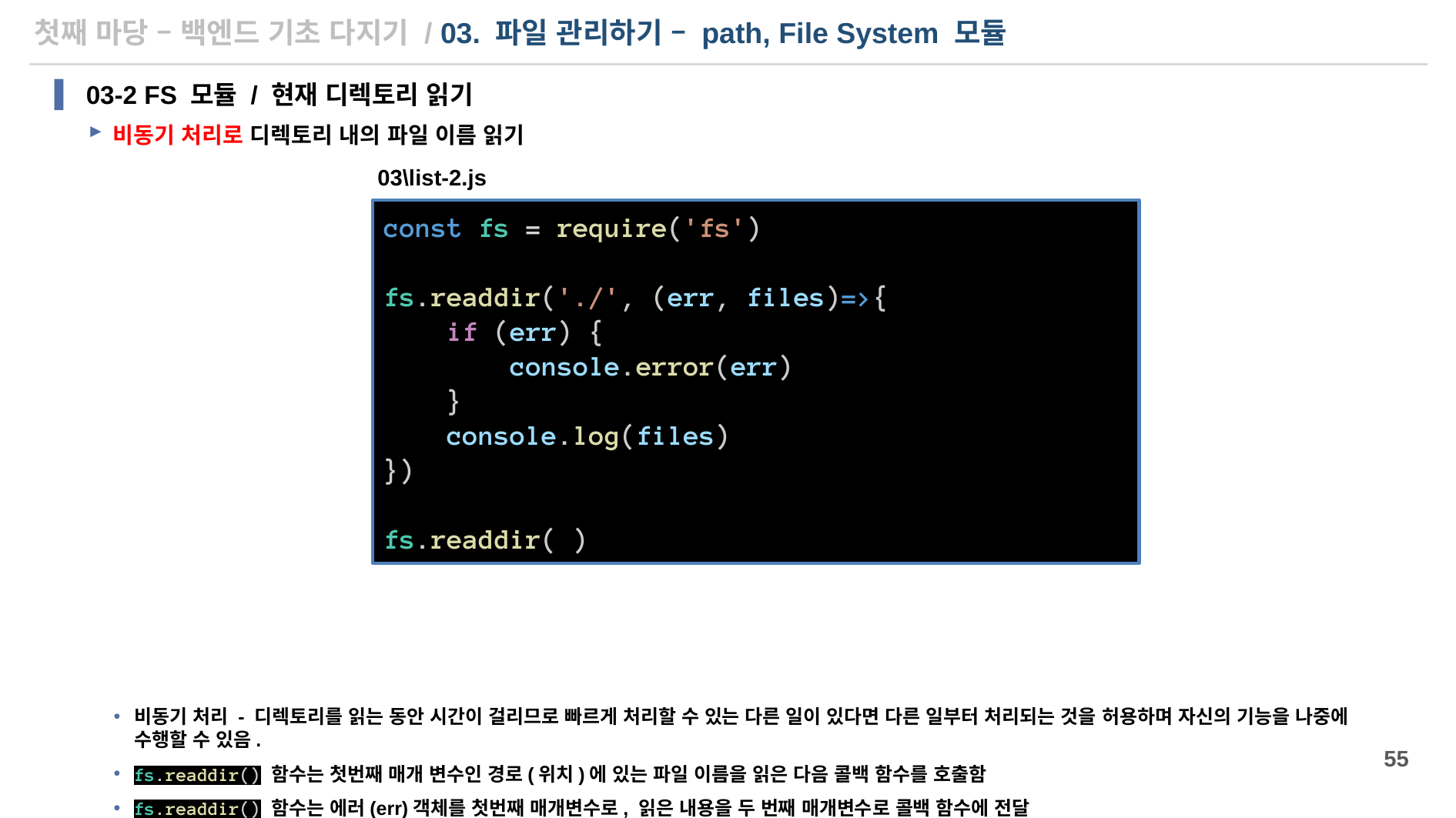

# 첫째 마당 – 백엔드 기초 다지기 / 03. 파일 관리하기 – path, File System 모듈
03-2 FS 모듈 / 현재 디렉토리 읽기
비동기 처리로 디렉토리 내의 파일 이름 읽기

비동기 처리 - 디렉토리를 읽는 동안 시간이 걸리므로 빠르게 처리할 수 있는 다른 일이 있다면 다른 일부터 처리되는 것을 허용하며 자신의 기능을 나중에 수행할 수 있음.
fs.readdir() 함수는 첫번째 매개 변수인 경로(위치)에 있는 파일 이름을 읽은 다음 콜백 함수를 호출함
fs.readdir() 함수는 에러(err)객체를 첫번째 매개변수로, 읽은 내용을 두 번째 매개변수로 콜백 함수에 전달
03\list-2.js
const fs = require('fs')
fs.readdir('./', (err, files)=>{
    if (err) {
        console.error(err)
    }
    console.log(files)
})
fs.readdir( )
55